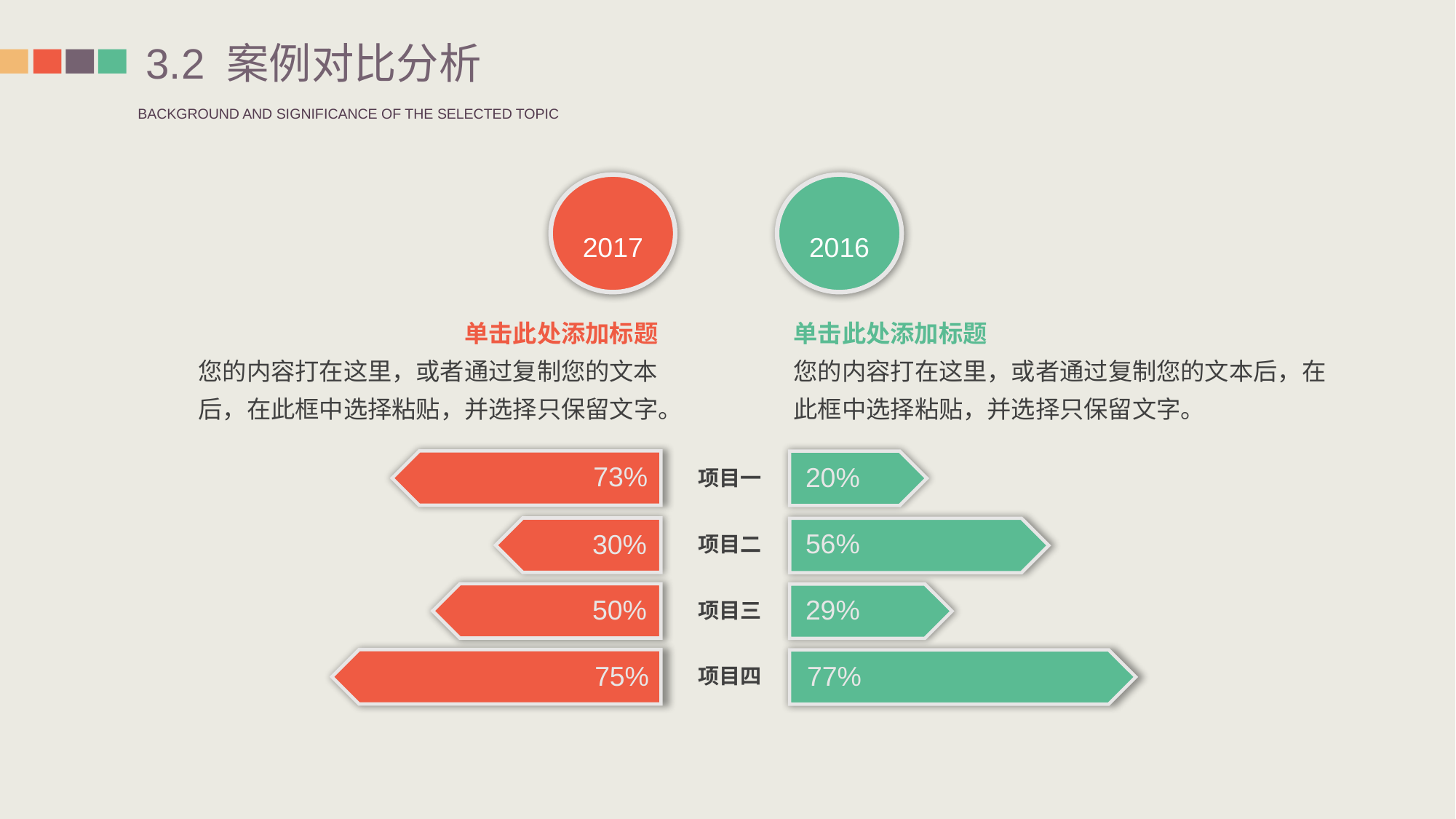

3.2 案例对比分析
BACKGROUND AND SIGNIFICANCE OF THE SELECTED TOPIC

2017
2016

单击此处添加标题
您的内容打在这里，或者通过复制您的文本后，在此框中选择粘贴，并选择只保留文字。
单击此处添加标题
您的内容打在这里，或者通过复制您的文本后，在此框中选择粘贴，并选择只保留文字。

73%

20%
项目一

30%

56%

项目二

50%

29%
项目三

75%

77%
项目四